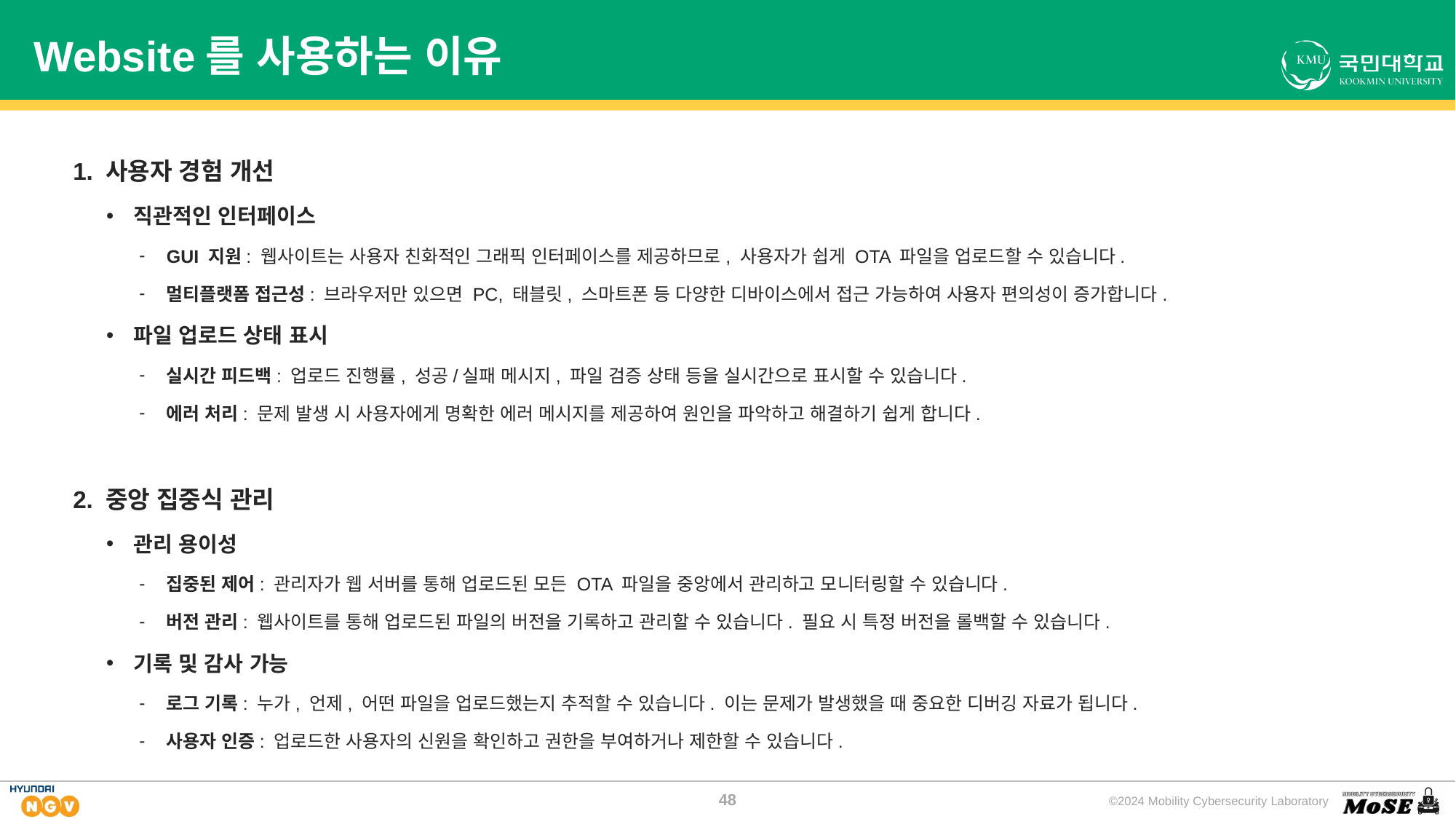

# Website를 사용하는 이유
1. 사용자 경험 개선
직관적인 인터페이스
GUI 지원: 웹사이트는 사용자 친화적인 그래픽 인터페이스를 제공하므로, 사용자가 쉽게 OTA 파일을 업로드할 수 있습니다.
멀티플랫폼 접근성: 브라우저만 있으면 PC, 태블릿, 스마트폰 등 다양한 디바이스에서 접근 가능하여 사용자 편의성이 증가합니다.
파일 업로드 상태 표시
실시간 피드백: 업로드 진행률, 성공/실패 메시지, 파일 검증 상태 등을 실시간으로 표시할 수 있습니다.
에러 처리: 문제 발생 시 사용자에게 명확한 에러 메시지를 제공하여 원인을 파악하고 해결하기 쉽게 합니다.

2. 중앙 집중식 관리
관리 용이성
집중된 제어: 관리자가 웹 서버를 통해 업로드된 모든 OTA 파일을 중앙에서 관리하고 모니터링할 수 있습니다.
버전 관리: 웹사이트를 통해 업로드된 파일의 버전을 기록하고 관리할 수 있습니다. 필요 시 특정 버전을 롤백할 수 있습니다.
기록 및 감사 가능
로그 기록: 누가, 언제, 어떤 파일을 업로드했는지 추적할 수 있습니다. 이는 문제가 발생했을 때 중요한 디버깅 자료가 됩니다.
사용자 인증: 업로드한 사용자의 신원을 확인하고 권한을 부여하거나 제한할 수 있습니다.